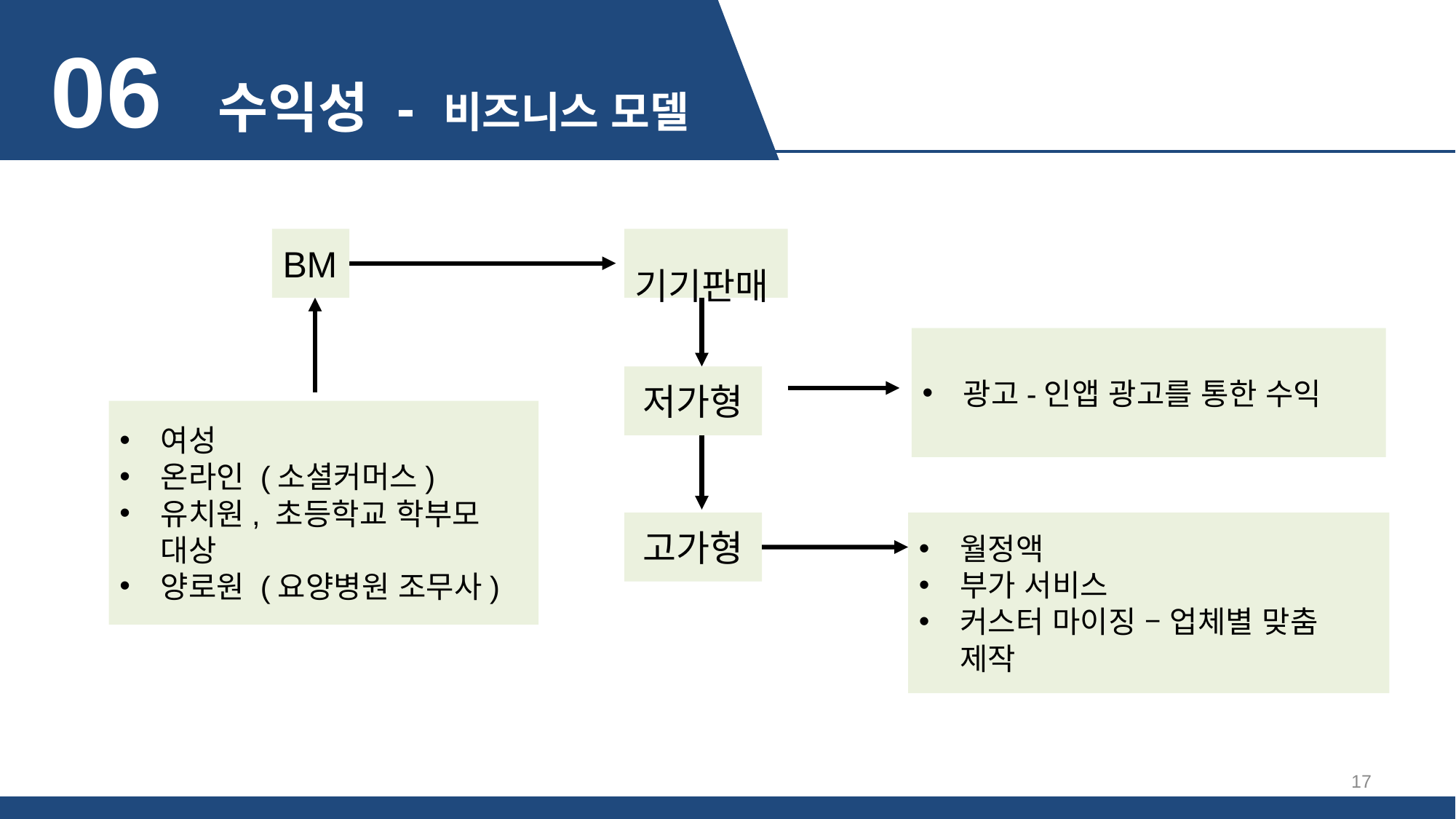

06  수익성 - 비즈니스 모델
BM
 기기판매
광고-인앱 광고를 통한 수익
저가형
여성
온라인 (소셜커머스)
유치원, 초등학교 학부모 대상
양로원 (요양병원 조무사)
고가형
월정액
부가 서비스
커스터 마이징 – 업체별 맞춤 제작
17